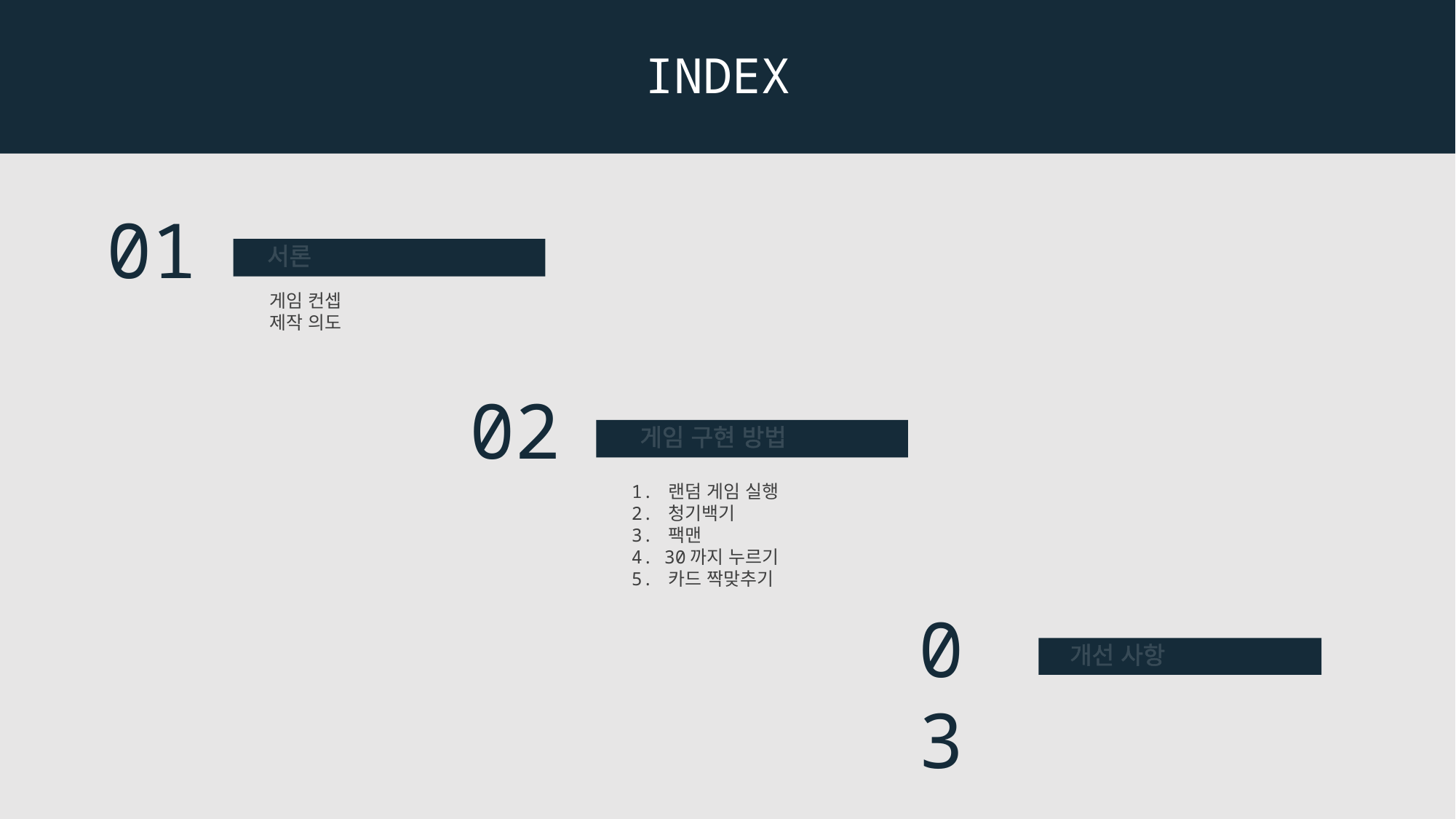

INDEX

01
서론

게임 컨셉
제작 의도
02
게임 구현 방법

1. 랜덤 게임 실행
2. 청기백기
3. 팩맨
4. 30까지 누르기
5. 카드 짝맞추기
03
개선 사항